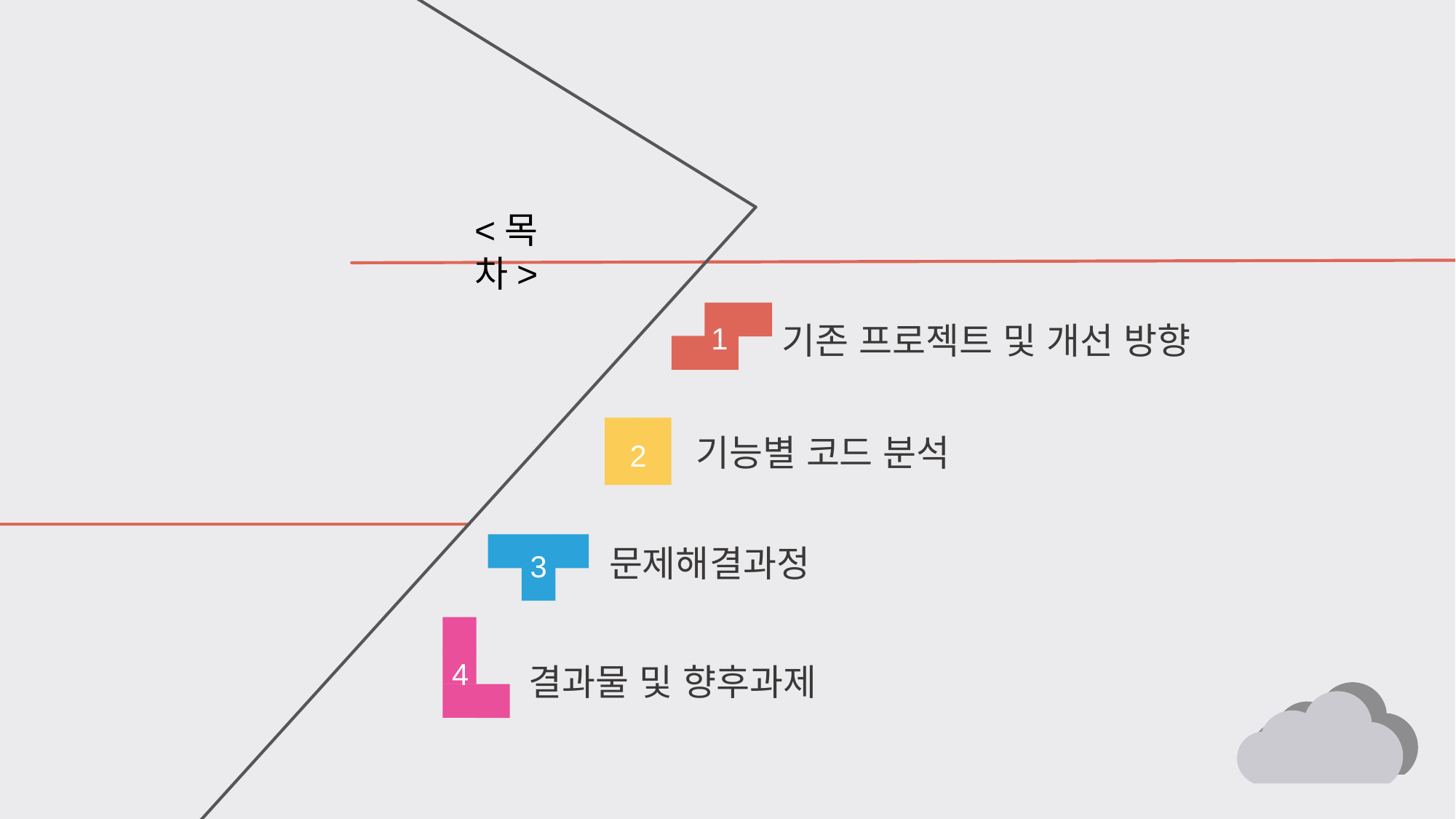

<목차>

기존 프로젝트 및 개선 방향
1

2
기능별 코드 분석

문제해결과정
3

4
결과물 및 향후과제